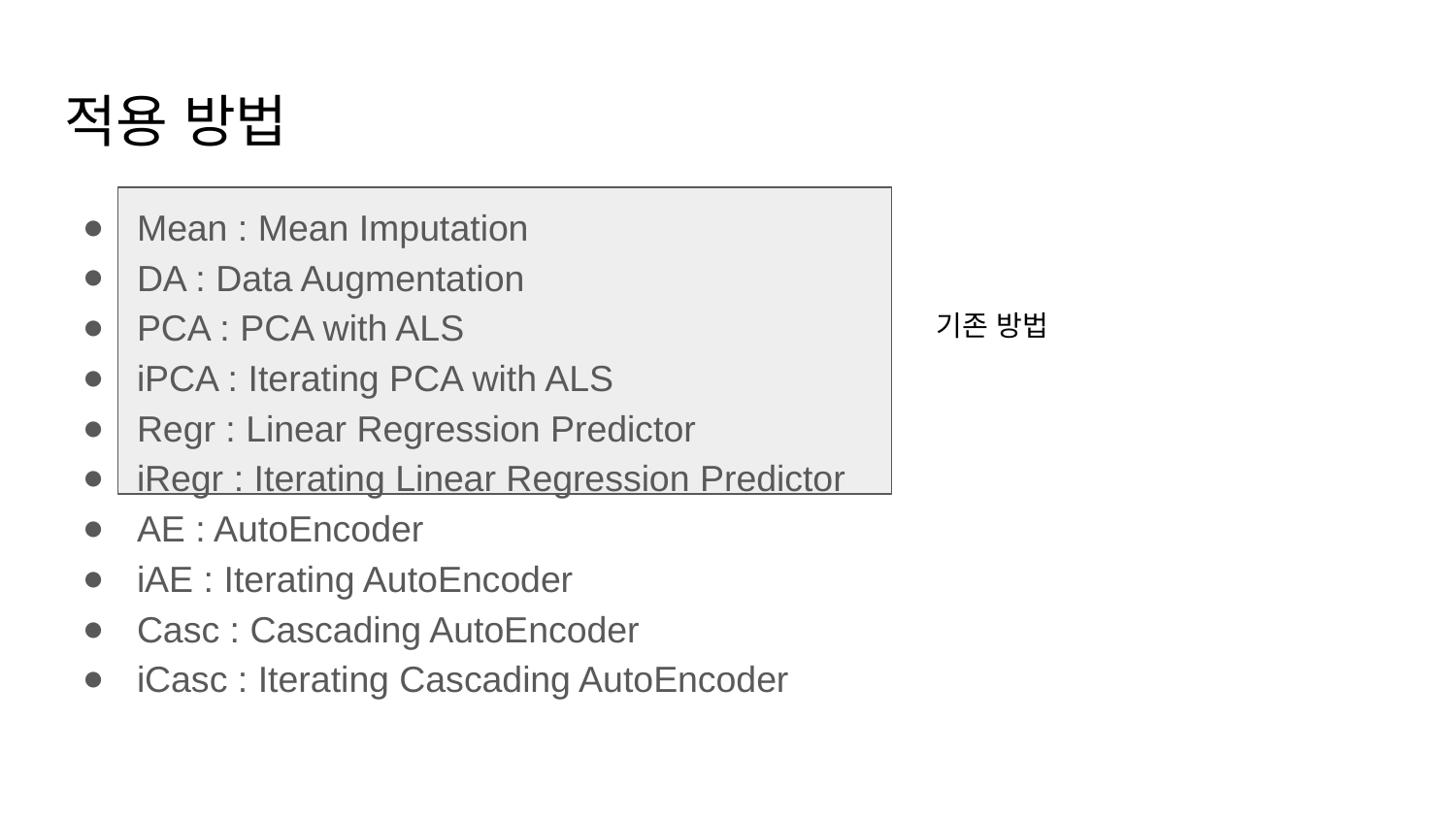

# 적용 방법
Mean : Mean Imputation
DA : Data Augmentation
PCA : PCA with ALS
iPCA : Iterating PCA with ALS
Regr : Linear Regression Predictor
iRegr : Iterating Linear Regression Predictor
AE : AutoEncoder
iAE : Iterating AutoEncoder
Casc : Cascading AutoEncoder
iCasc : Iterating Cascading AutoEncoder

기존 방법